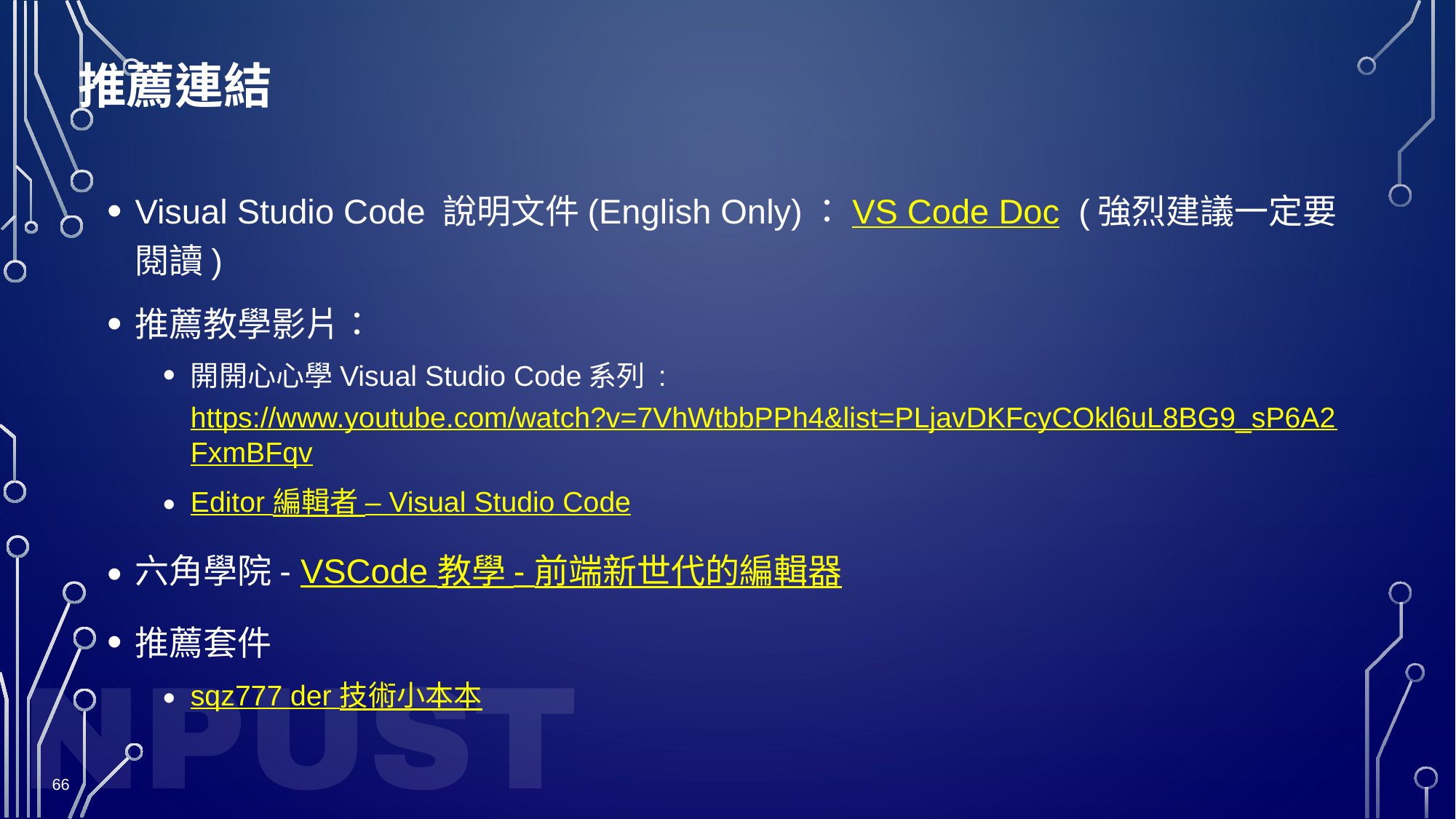

# 推薦連結
Visual Studio Code 說明文件(English Only)：VS Code Doc  (強烈建議一定要閱讀)
推薦教學影片：
開開心心學Visual Studio Code系列 :
https://www.youtube.com/watch?v=7VhWtbbPPh4&list=PLjavDKFcyCOkl6uL8BG9_sP6A2FxmBFqv
Editor 編輯者 – Visual Studio Code
六角學院- VSCode 教學 - 前端新世代的編輯器
推薦套件
sqz777 der 技術小本本
66